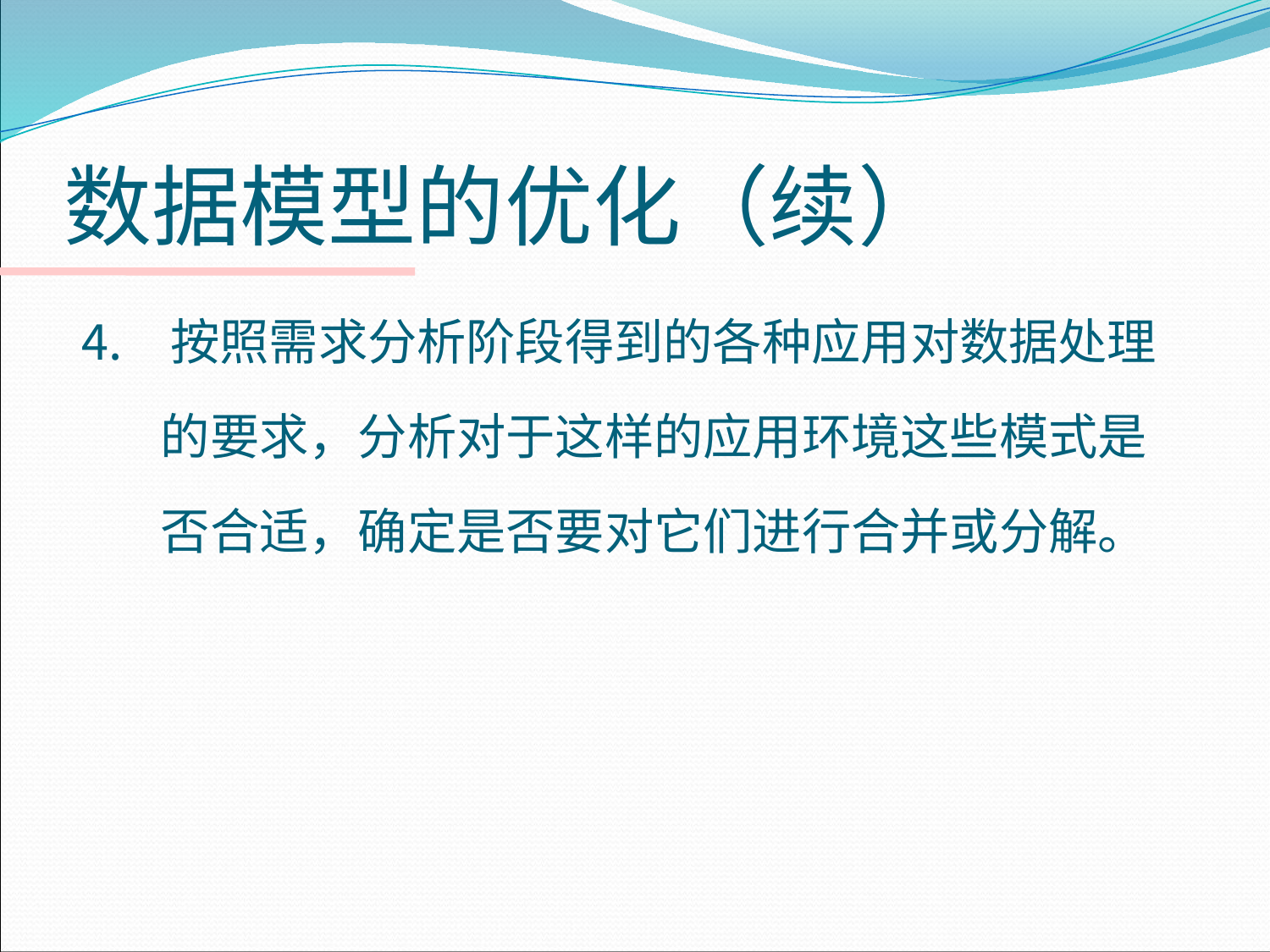

# 数据模型的优化（续）
⒋   按照需求分析阶段得到的各种应用对数据处理的要求，分析对于这样的应用环境这些模式是否合适，确定是否要对它们进行合并或分解。

767